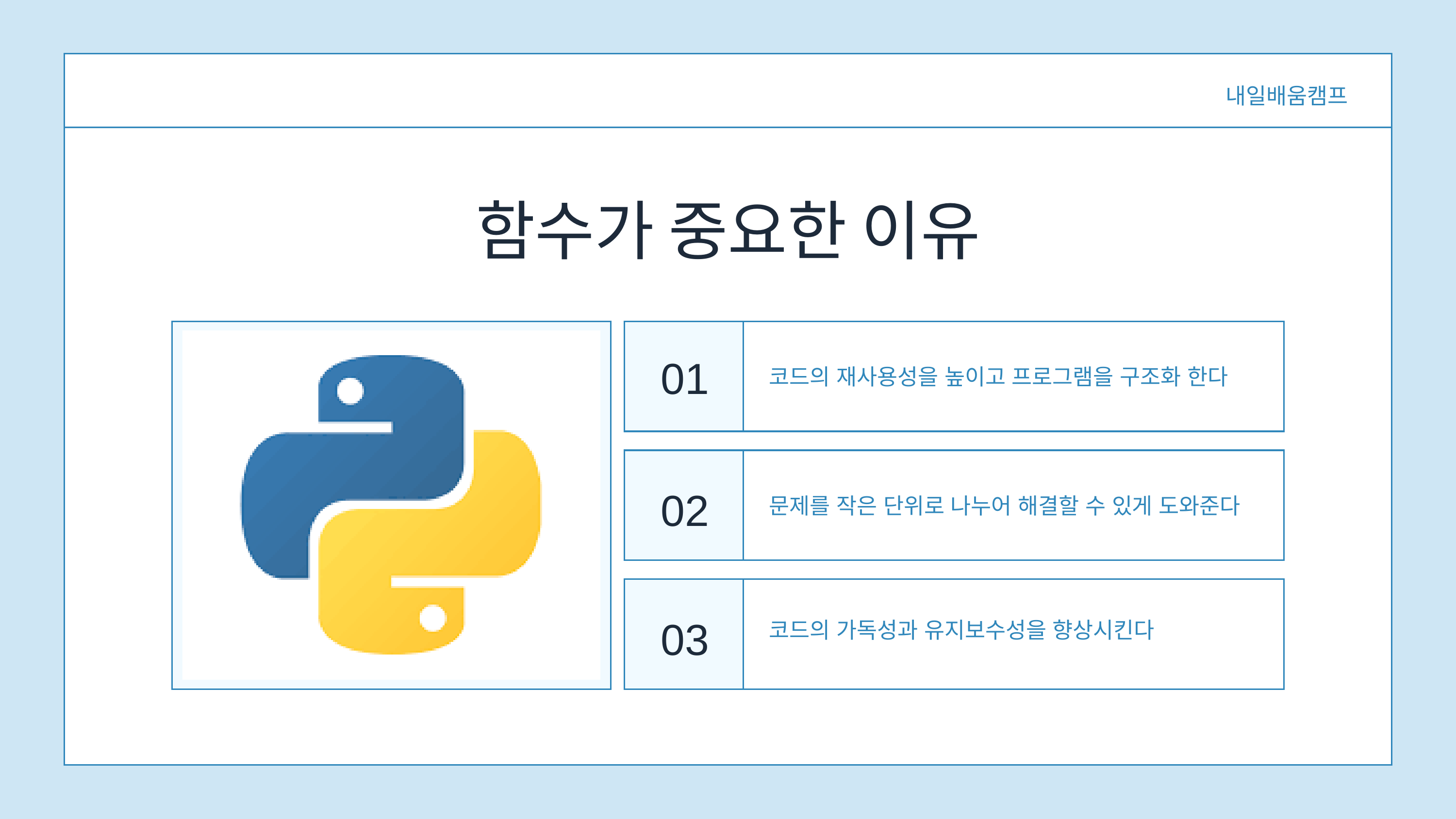

내일배움캠프

함수가 중요한 이유

01
코드의 재사용성을 높이고 프로그램을 구조화 한다

02
문제를 작은 단위로 나누어 해결할 수 있게 도와준다

03
코드의 가독성과 유지보수성을 향상시킨다